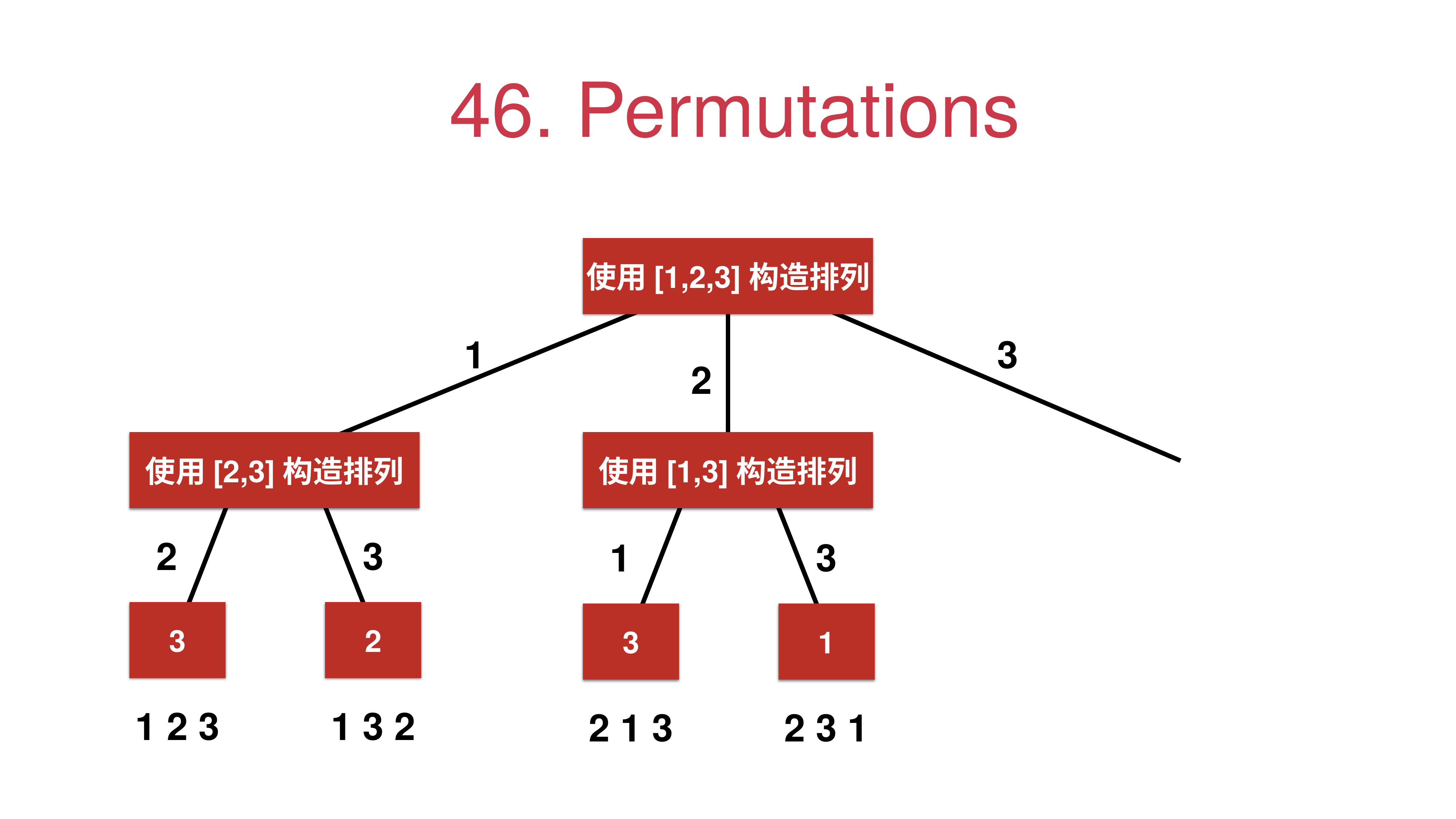

# 46. Permutations
使用[1,2,3]构造排列

1
3
2
使用[2,3]构造排列
使用[1,3]构造排列

1
3
3
1
2
3
3
2
1 2 3
1 3 2
2 1 3
2 3 1